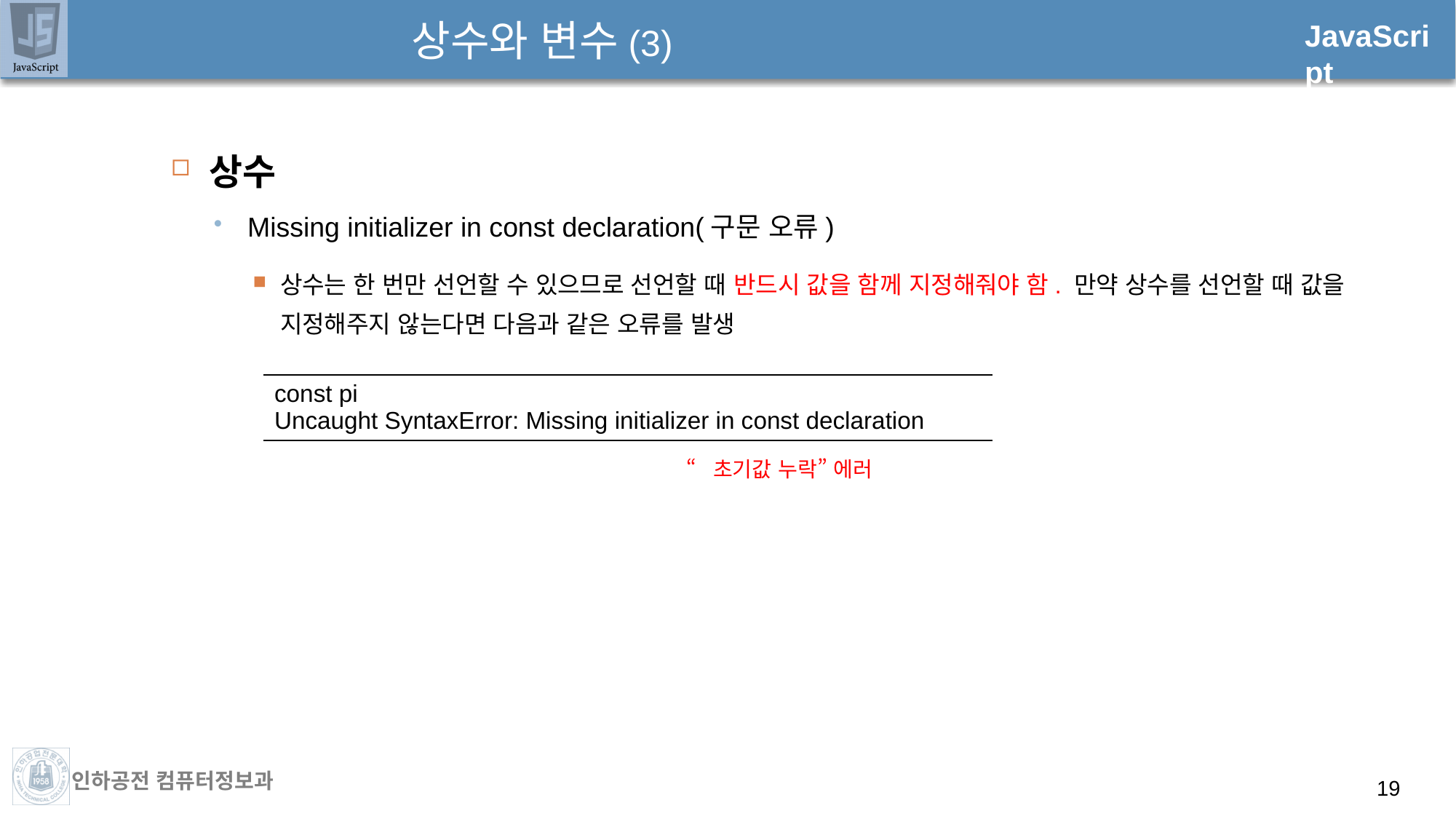

# 상수와 변수(3)
상수
Missing initializer in const declaration(구문 오류)
상수는 한 번만 선언할 수 있으므로 선언할 때 반드시 값을 함께 지정해줘야 함. 만약 상수를 선언할 때 값을 지정해주지 않는다면 다음과 같은 오류를 발생

| const pi Uncaught SyntaxError: Missing initializer in const declaration |
| --- |
“초기값 누락” 에러